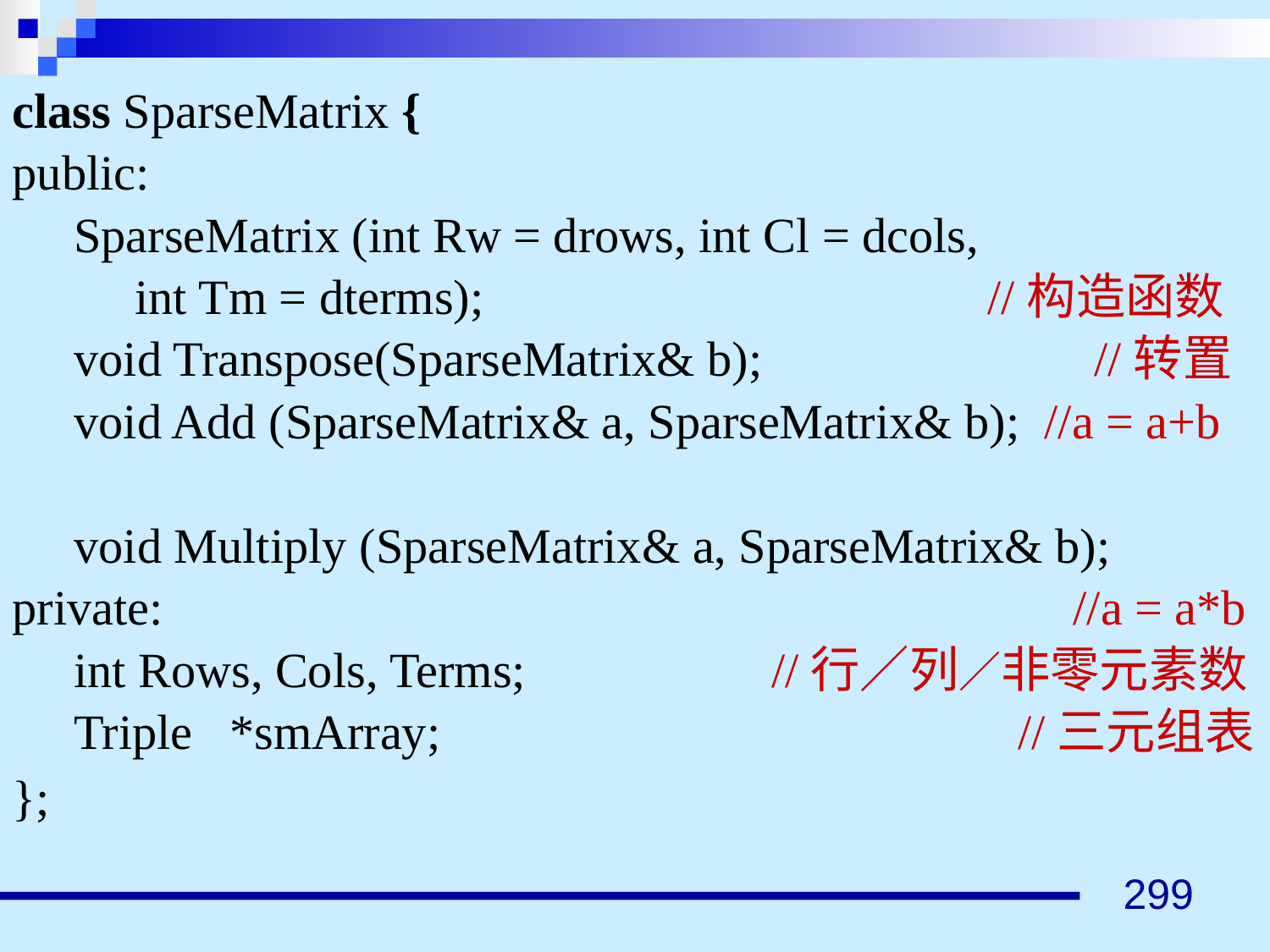

class SparseMatrix {
public:
     SparseMatrix (int Rw = drows, int Cl = dcols,
          int Tm = dterms);                                         //构造函数
     void Transpose(SparseMatrix& b);                           //转置
     void Add (SparseMatrix& a, SparseMatrix& b);  //a = a+b
     void Multiply (SparseMatrix& a, SparseMatrix& b);          private:						              //a = a*b
     int Rows, Cols, Terms;                    //行／列／非零元素数
     Triple   *smArray;                                               //三元组表
};
299